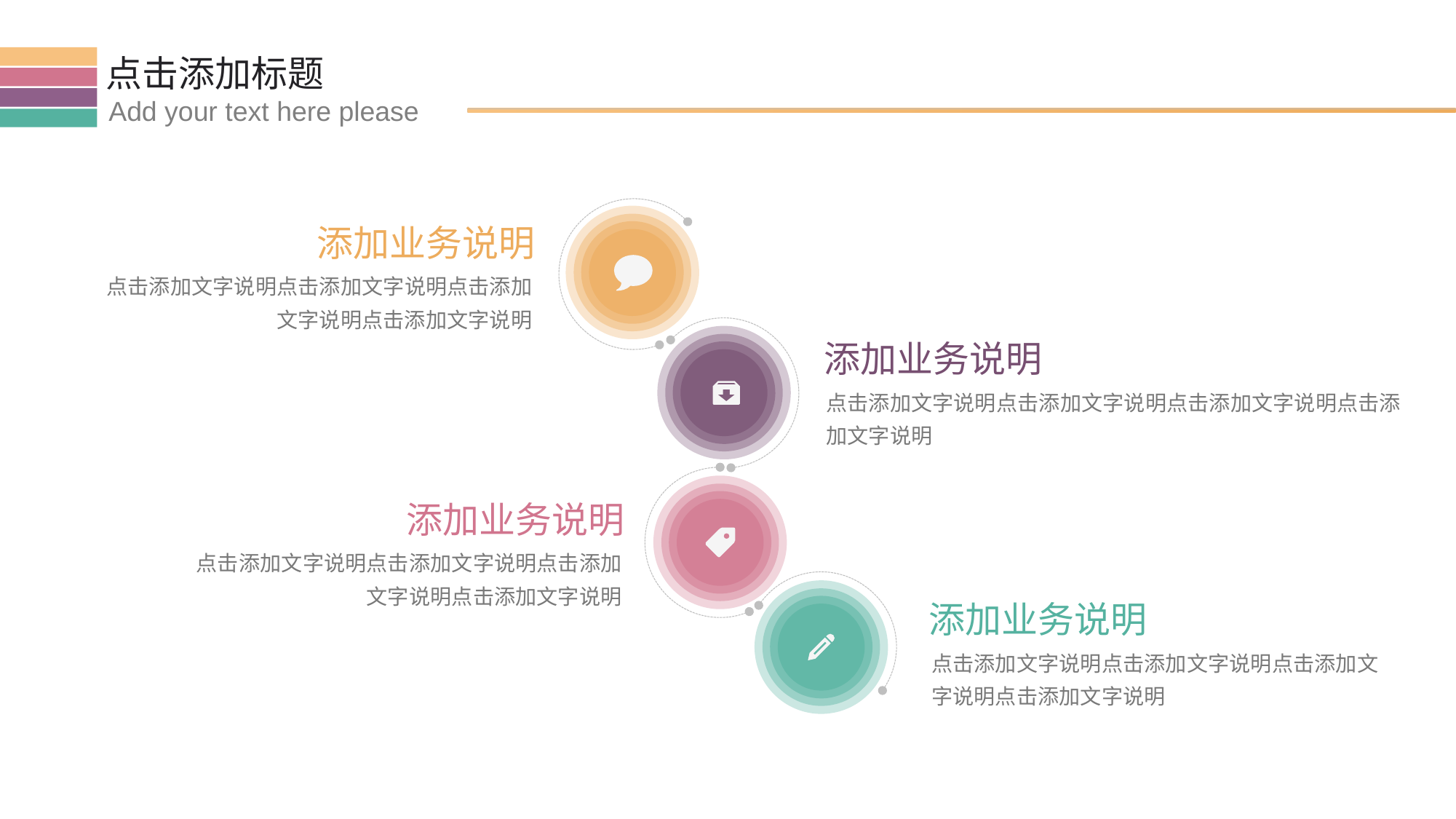

点击添加标题

Add your text here please

添加业务说明

点击添加文字说明点击添加文字说明点击添加文字说明点击添加文字说明

添加业务说明
点击添加文字说明点击添加文字说明点击添加文字说明点击添加文字说明

添加业务说明

点击添加文字说明点击添加文字说明点击添加文字说明点击添加文字说明

添加业务说明

点击添加文字说明点击添加文字说明点击添加文字说明点击添加文字说明